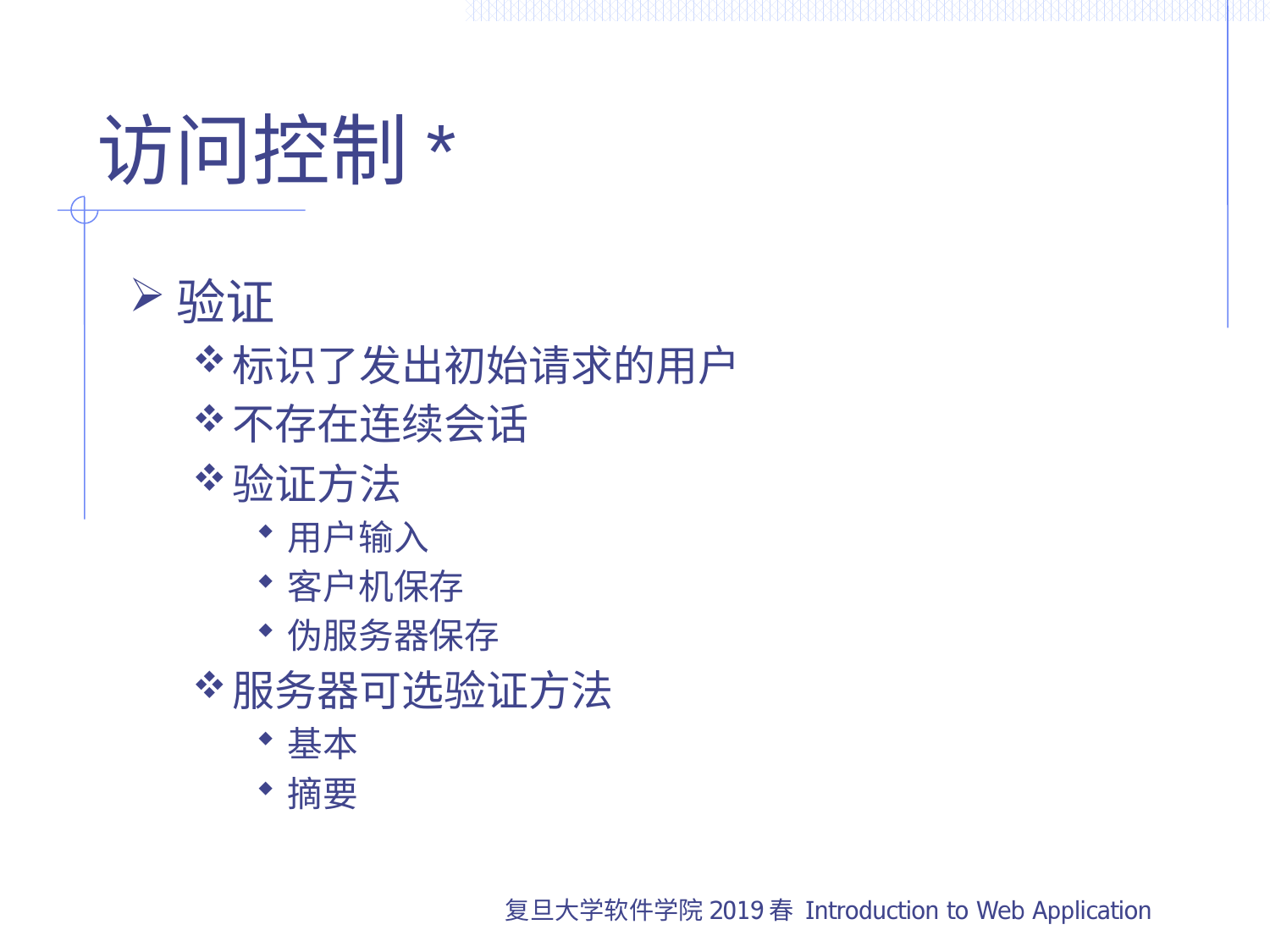

# 访问控制*
验证
标识了发出初始请求的用户
不存在连续会话
验证方法
用户输入
客户机保存
伪服务器保存
服务器可选验证方法
基本
摘要